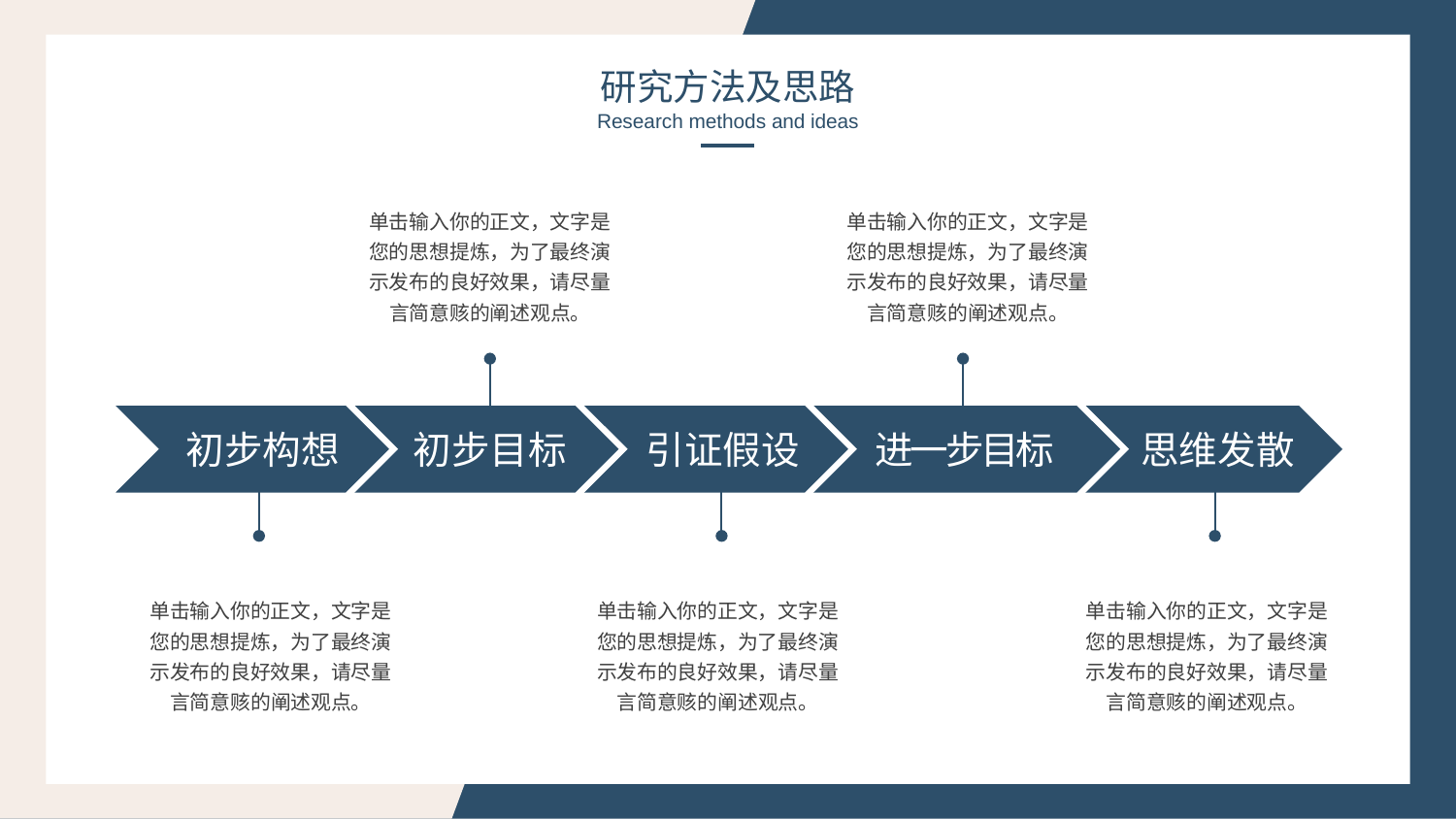

研究方法及思路
Research methods and ideas
单击输入你的正文，文字是您的思想提炼，为了最终演示发布的良好效果，请尽量言简意赅的阐述观点。
单击输入你的正文，文字是您的思想提炼，为了最终演示发布的良好效果，请尽量言简意赅的阐述观点。

初步构想
初步目标
引证假设
进一步目标
思维发散
单击输入你的正文，文字是您的思想提炼，为了最终演示发布的良好效果，请尽量言简意赅的阐述观点。
单击输入你的正文，文字是您的思想提炼，为了最终演示发布的良好效果，请尽量言简意赅的阐述观点。
单击输入你的正文，文字是您的思想提炼，为了最终演示发布的良好效果，请尽量言简意赅的阐述观点。